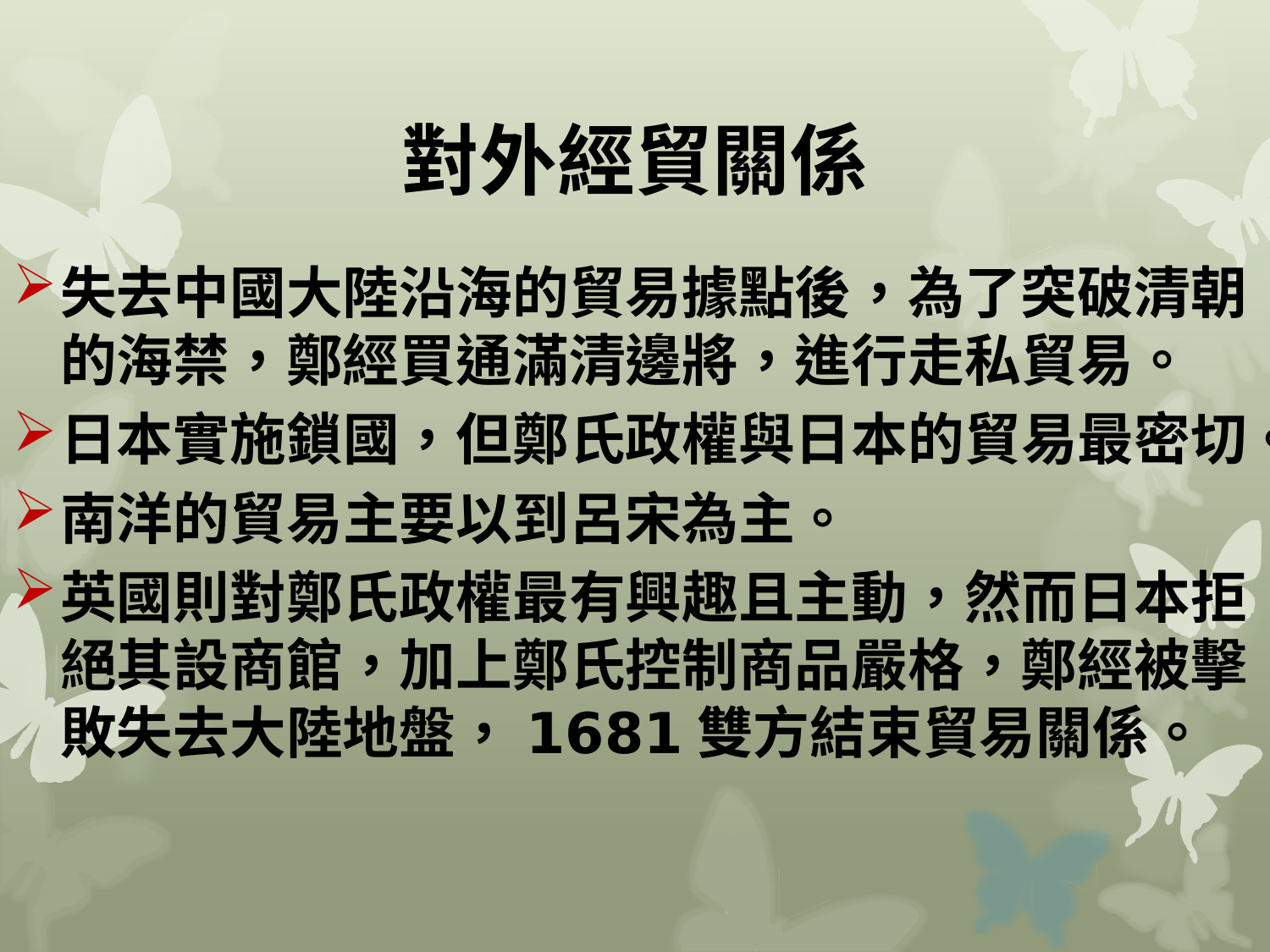

# 對外經貿關係
失去中國大陸沿海的貿易據點後，為了突破清朝的海禁，鄭經買通滿清邊將，進行走私貿易。
日本實施鎖國，但鄭氏政權與日本的貿易最密切。
南洋的貿易主要以到呂宋為主。
英國則對鄭氏政權最有興趣且主動，然而日本拒絕其設商館，加上鄭氏控制商品嚴格，鄭經被擊敗失去大陸地盤，1681雙方結束貿易關係。